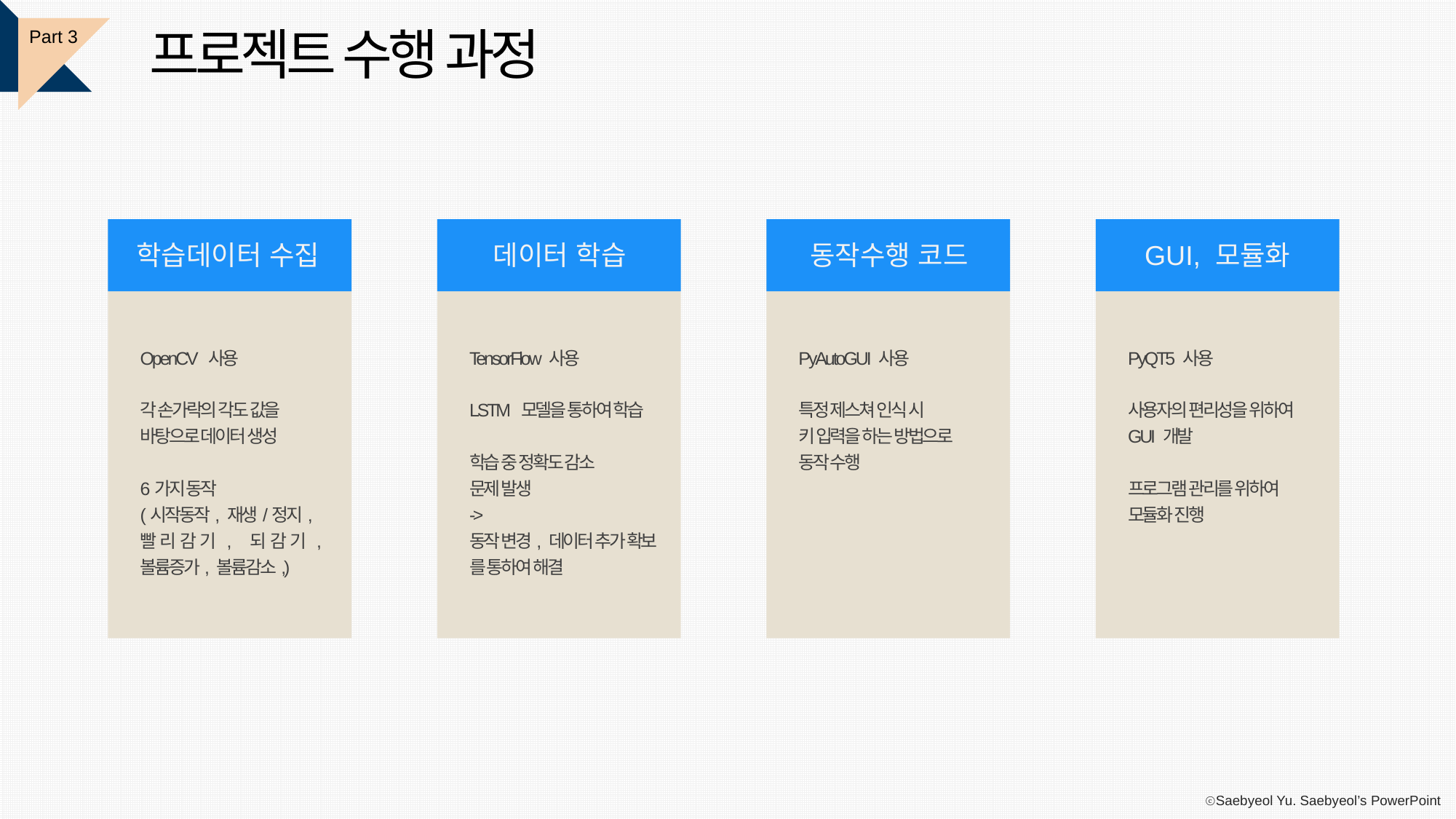

프로젝트 수행 과정

Part 3

학습데이터 수집
데이터 학습
동작수행 코드
GUI, 모듈화
OpenCV 사용

각 손가락의 각도 값을
바탕으로 데이터 생성

6가지 동작
(시작동작, 재생/정지,
빨리감기, 되감기, 볼륨증가, 볼륨감소,)

TensorFlow 사용

LSTM  모델을 통하여 학습

학습 중 정확도 감소
문제 발생
->
동작 변경, 데이터 추가 확보
를 통하여 해결

PyAutoGUI 사용

특정 제스쳐 인식 시
키 입력을 하는 방법으로
동작 수행

PyQT5 사용

사용자의 편리성을 위하여
GUI 개발

프로그램 관리를 위하여
모듈화 진행